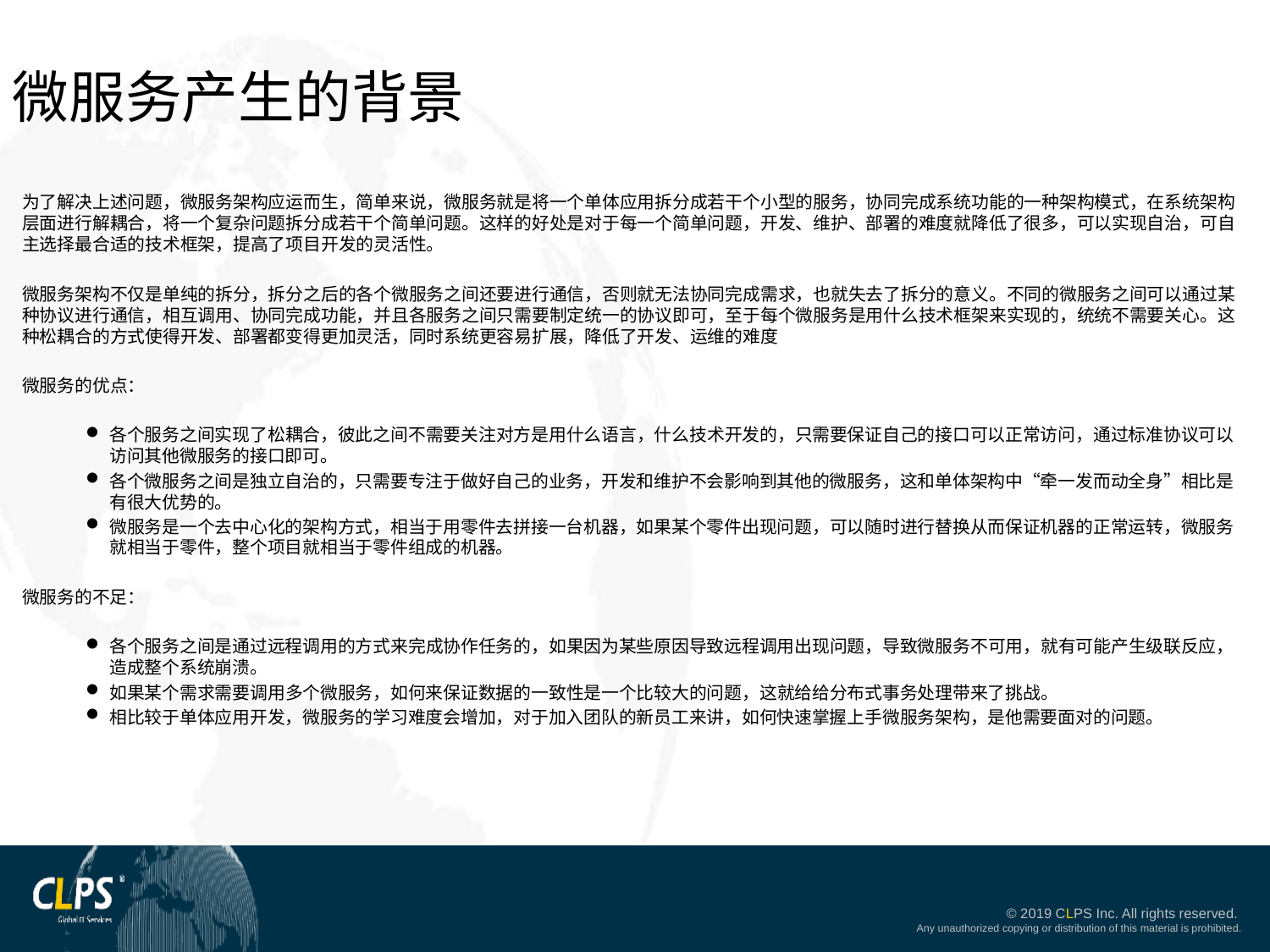

微服务产生的背景

为了解决上述问题，微服务架构应运而生，简单来说，微服务就是将一个单体应用拆分成若干个小型的服务，协同完成系统功能的一种架构模式，在系统架构层面进行解耦合，将一个复杂问题拆分成若干个简单问题。这样的好处是对于每一个简单问题，开发、维护、部署的难度就降低了很多，可以实现自治，可自主选择最合适的技术框架，提高了项目开发的灵活性。

微服务架构不仅是单纯的拆分，拆分之后的各个微服务之间还要进行通信，否则就无法协同完成需求，也就失去了拆分的意义。不同的微服务之间可以通过某种协议进行通信，相互调用、协同完成功能，并且各服务之间只需要制定统一的协议即可，至于每个微服务是用什么技术框架来实现的，统统不需要关心。这种松耦合的方式使得开发、部署都变得更加灵活，同时系统更容易扩展，降低了开发、运维的难度

微服务的优点：

各个服务之间实现了松耦合，彼此之间不需要关注对方是用什么语言，什么技术开发的，只需要保证自己的接口可以正常访问，通过标准协议可以访问其他微服务的接口即可。
各个微服务之间是独立自治的，只需要专注于做好自己的业务，开发和维护不会影响到其他的微服务，这和单体架构中“牵一发而动全身”相比是有很大优势的。
微服务是一个去中心化的架构方式，相当于用零件去拼接一台机器，如果某个零件出现问题，可以随时进行替换从而保证机器的正常运转，微服务就相当于零件，整个项目就相当于零件组成的机器。

微服务的不足：

各个服务之间是通过远程调用的方式来完成协作任务的，如果因为某些原因导致远程调用出现问题，导致微服务不可用，就有可能产生级联反应，造成整个系统崩溃。
如果某个需求需要调用多个微服务，如何来保证数据的一致性是一个比较大的问题，这就给给分布式事务处理带来了挑战。
相比较于单体应用开发，微服务的学习难度会增加，对于加入团队的新员工来讲，如何快速掌握上手微服务架构，是他需要面对的问题。
5